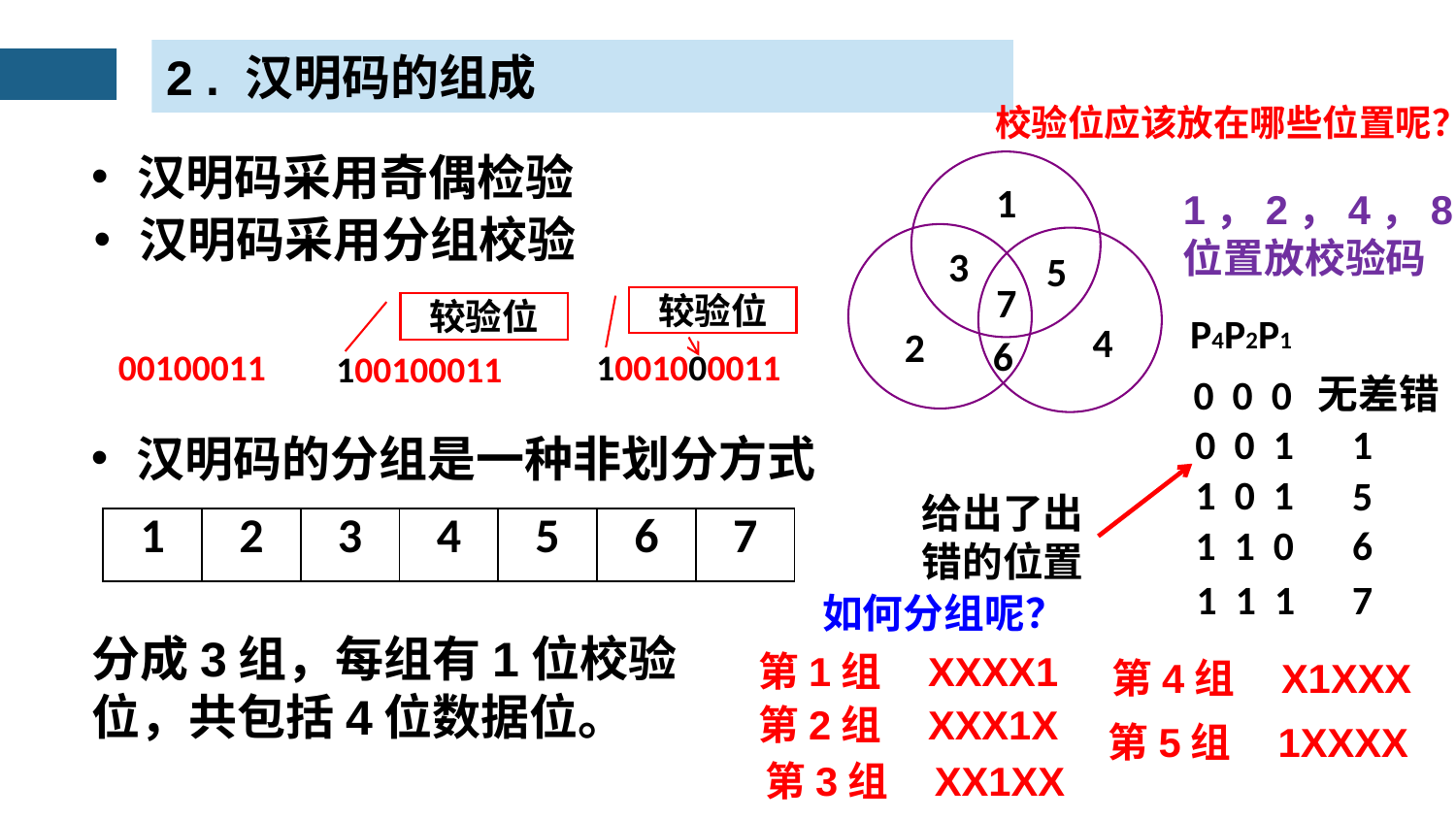

2 . 汉明码的组成
校验位应该放在哪些位置呢？
汉明码采用奇偶检验

1
1，2，4，8
位置放校验码
汉明码采用分组校验
3
5
7
较验位
较验位
P4P2P1
4
2
6
00100011
1001000011
100100011
无差错
0  0  0
0  0  1
1
汉明码的分组是一种非划分方式
1  0  1
给出了出
错的位置
5
| 1 | 2 | 3 | 4 | 5 | 6 | 7 |
| --- | --- | --- | --- | --- | --- | --- |
1  1  0
6
1  1  1
7
如何分组呢？
分成3组，每组有1位校验位，共包括4位数据位。
第1组    XXXX1
第4组    X1XXX
第2组    XXX1X
第5组    1XXXX
第3组    XX1XX